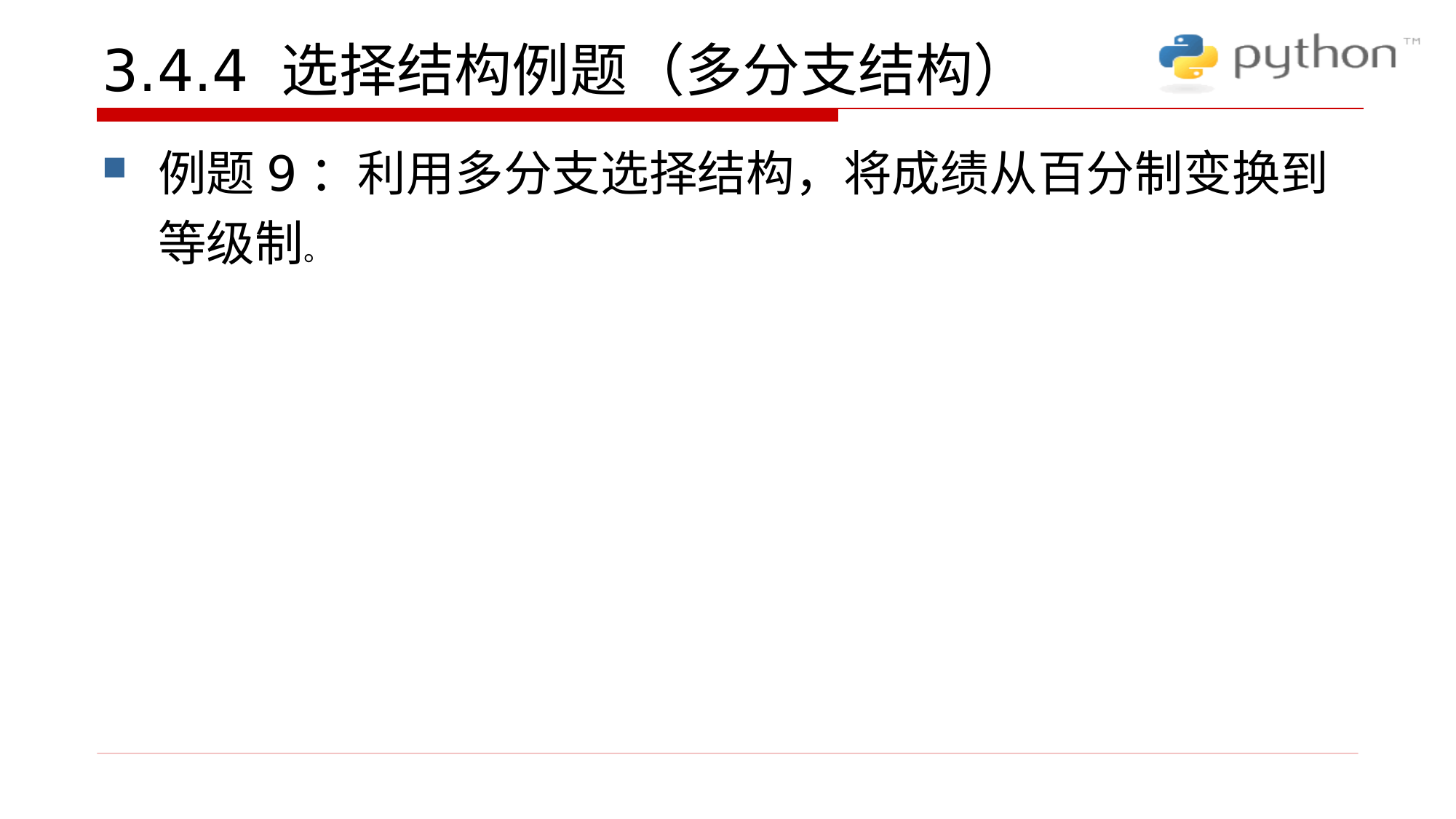

# 3.4.4 选择结构例题（多分支结构）
例题9：利用多分支选择结构，将成绩从百分制变换到等级制。